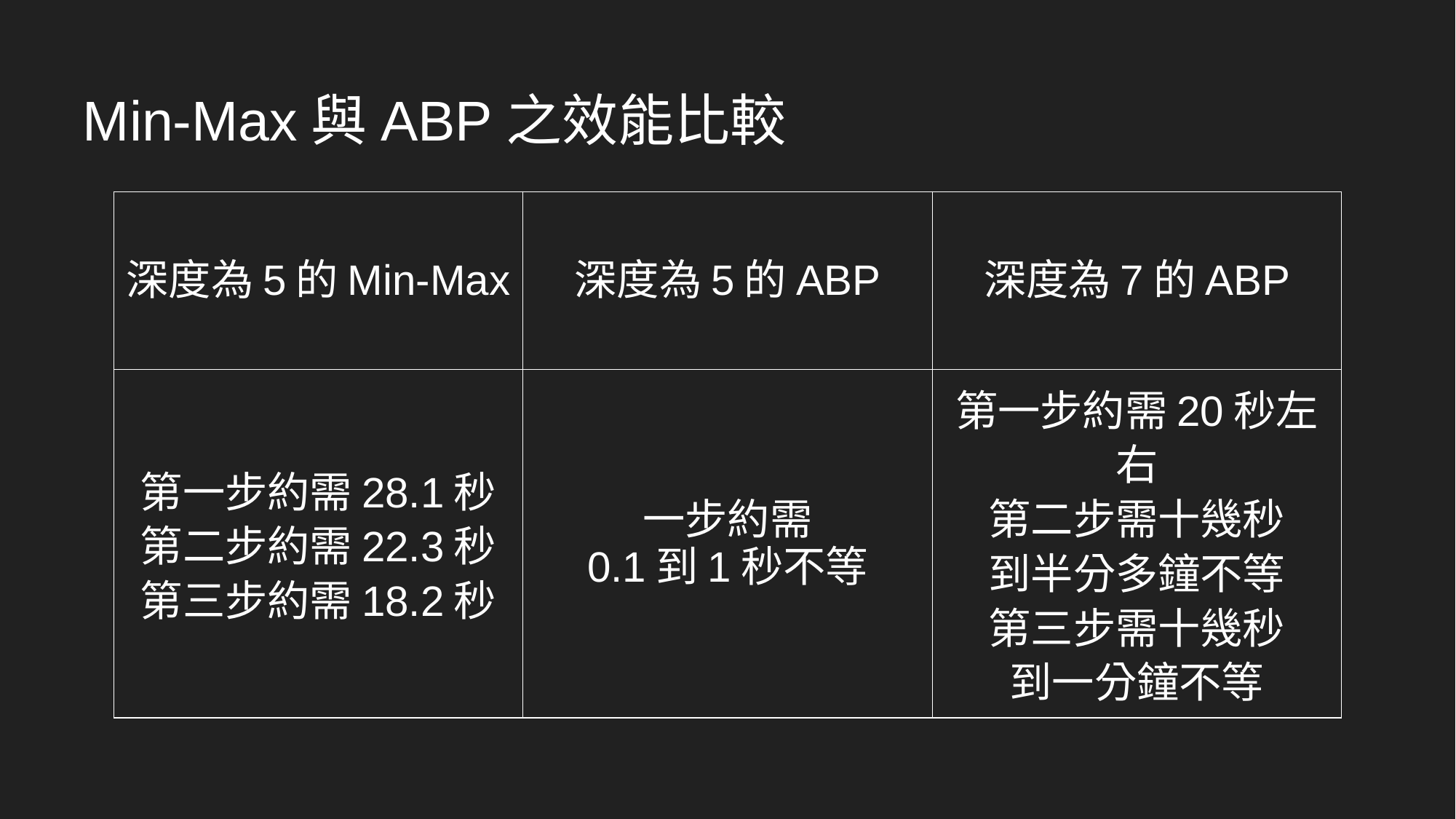

# Min-Max與ABP之效能比較
| 深度為5的Min-Max | 深度為5的ABP | 深度為7的ABP |
| --- | --- | --- |
| 第一步約需28.1秒 第二步約需22.3秒 第三步約需18.2秒 | 一步約需 0.1到1秒不等 | 第一步約需20秒左右 第二步需十幾秒 到半分多鐘不等 第三步需十幾秒 到一分鐘不等 |